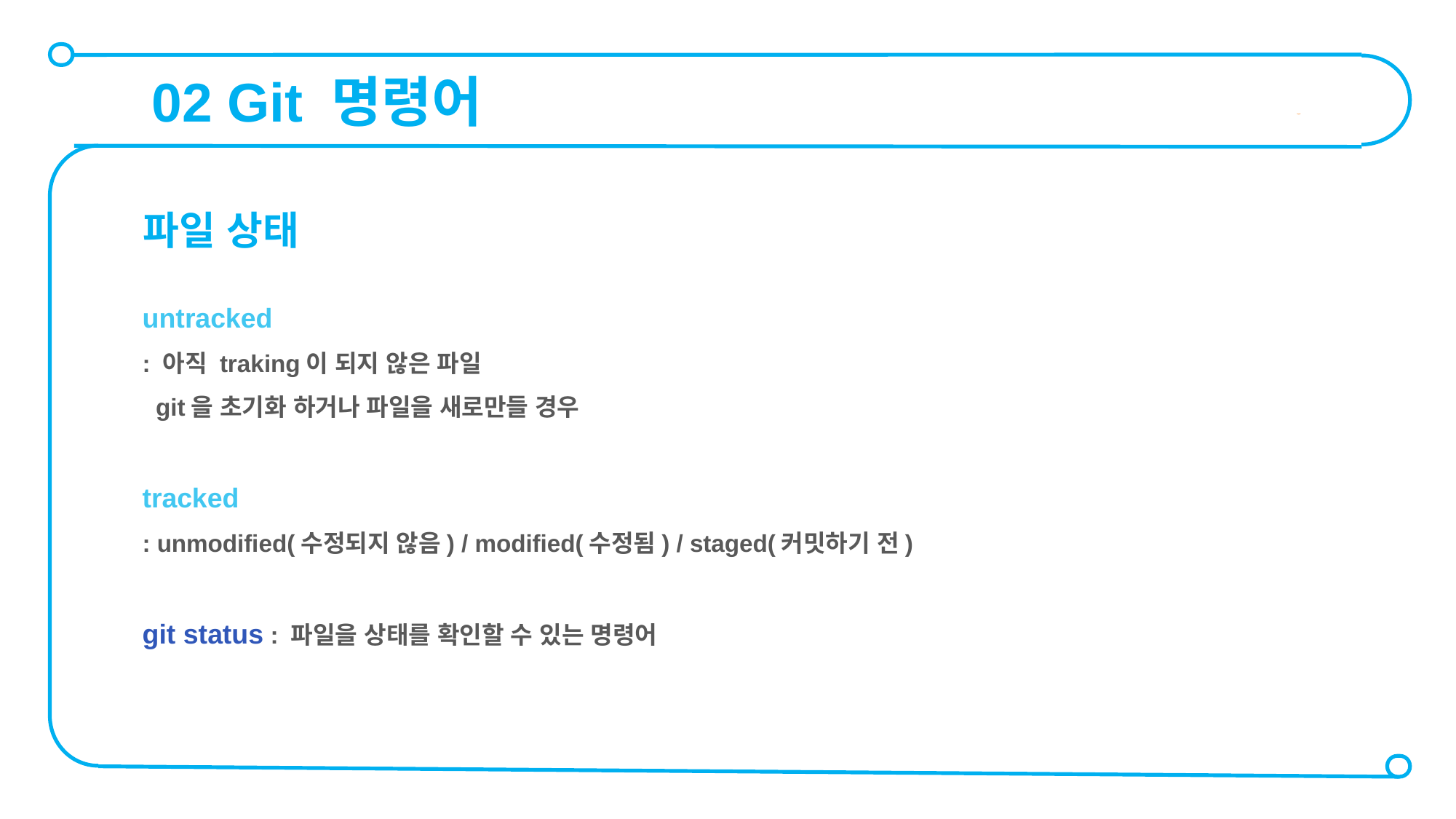

02 Git 명령어
파일 상태
untracked
: 아직 traking이 되지 않은 파일
  git을 초기화 하거나 파일을 새로만들 경우

tracked
: unmodified(수정되지 않음) / modified(수정됨) / staged(커밋하기 전)

git status : 파일을 상태를 확인할 수 있는 명령어